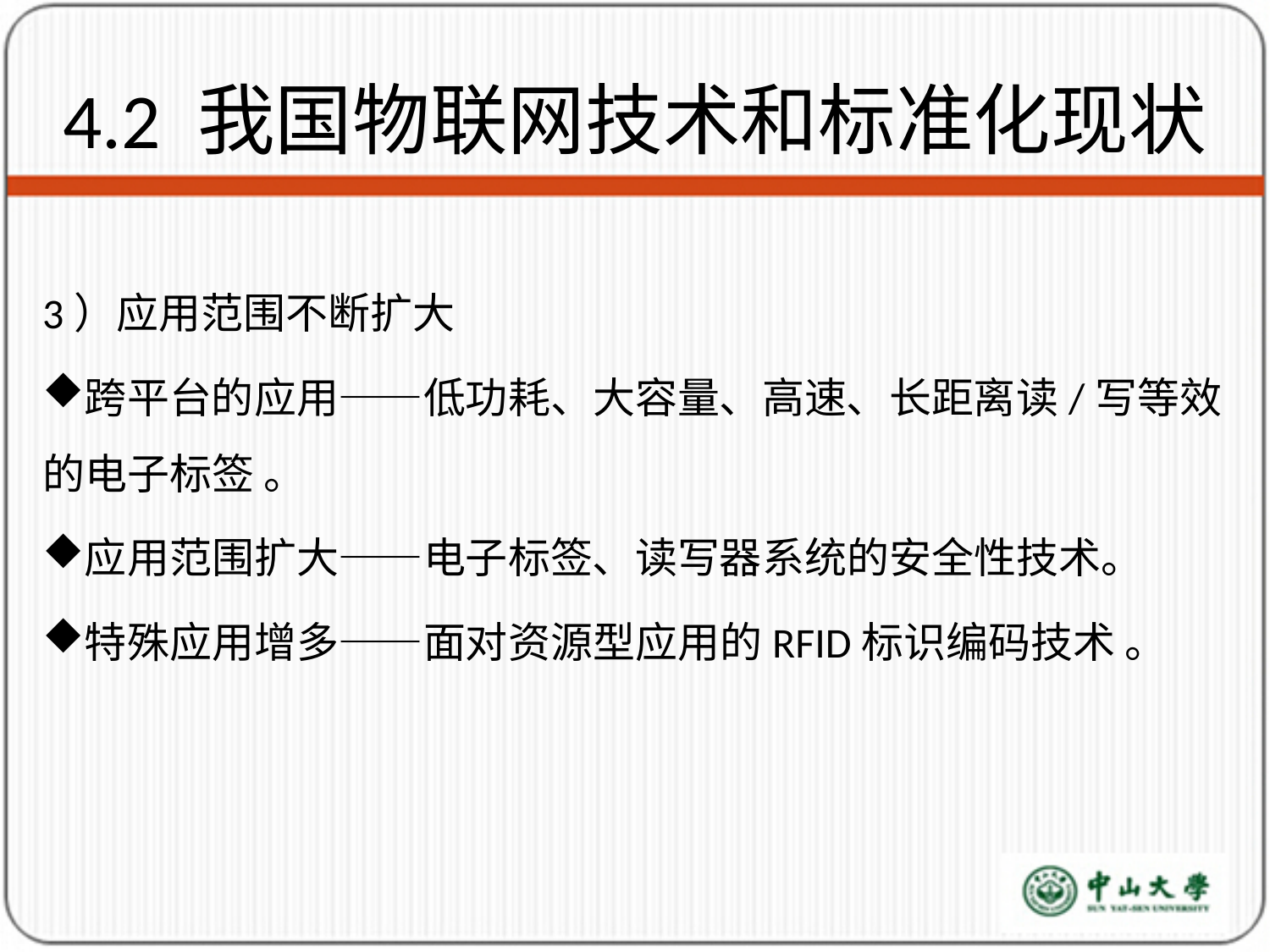

# 4.2 我国物联网技术和标准化现状
3）应用范围不断扩大
跨平台的应用——低功耗、大容量、高速、长距离读/写等效的电子标签 。
应用范围扩大——电子标签、读写器系统的安全性技术。
特殊应用增多——面对资源型应用的RFID标识编码技术 。